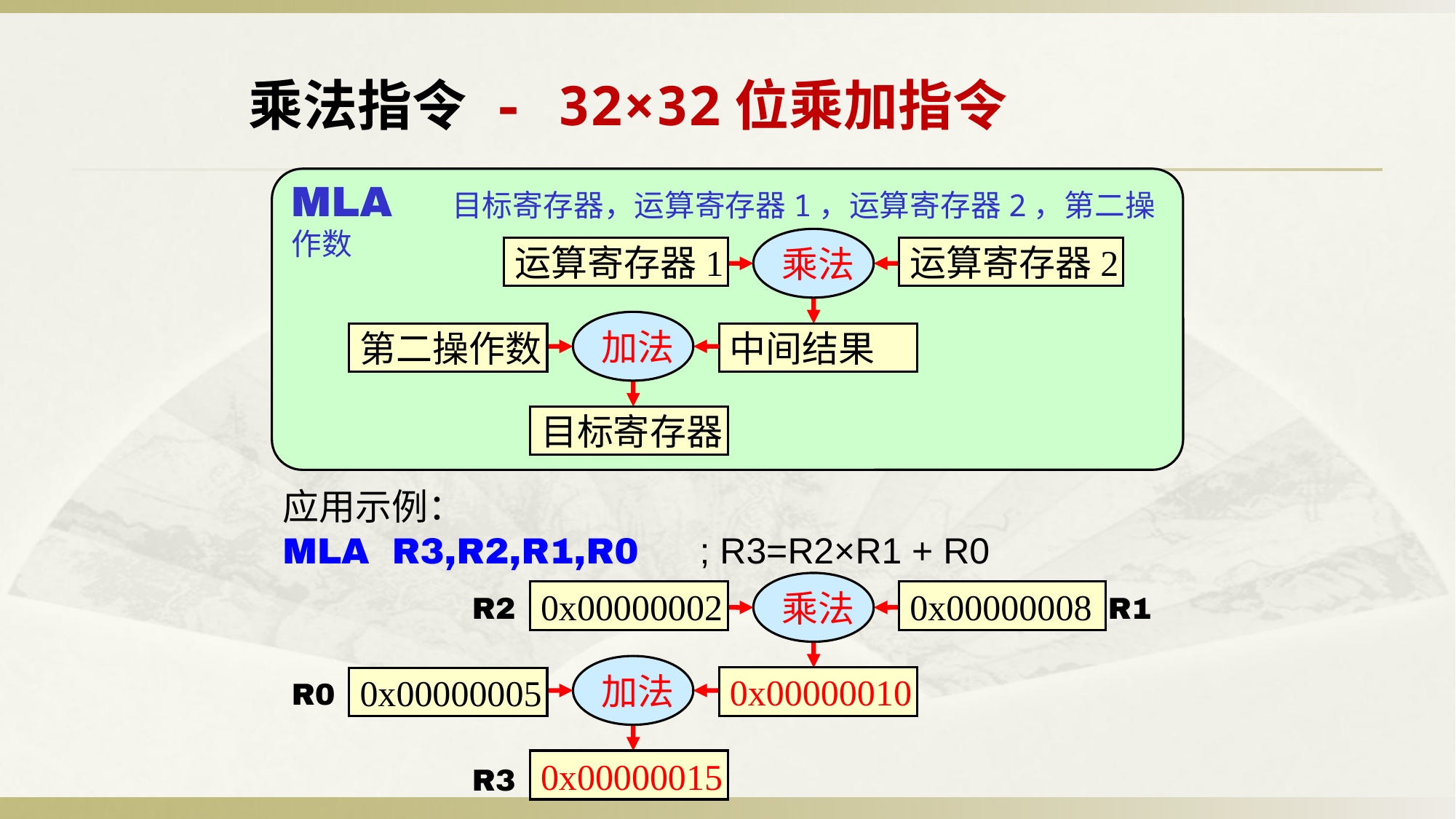

乘法指令 - 32×32位乘加指令

MLA    目标寄存器，运算寄存器1，运算寄存器2，第二操作数
乘法
运算寄存器1
运算寄存器2

加法
第二操作数
中间结果

目标寄存器
应用示例：
MLA	R3,R2,R1,R0     ; R3=R2×R1 + R0
乘法
R2
R1
0x00000002
0x00000008
加法
R0
0x00000005
中间结果
?
R3

0x00000010

0x00000015